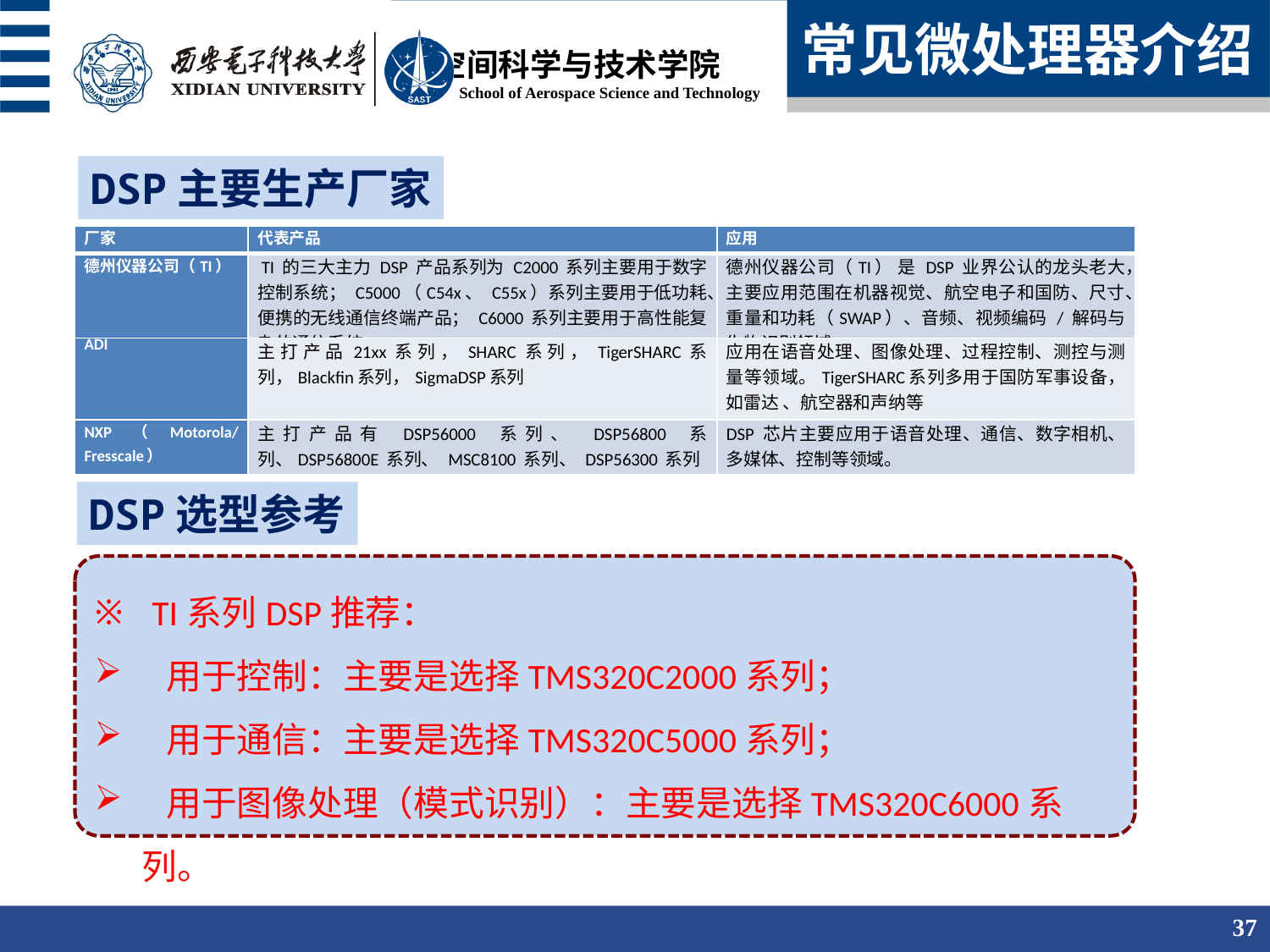

常见微处理器介绍
DSP主要生产厂家
| 厂家 | 代表产品 | 应用 |
| --- | --- | --- |
| 德州仪器公司（TI） | TI 的三大主力 DSP 产品系列为 C2000 系列主要用于数字控制系统； C5000（C54x、 C55x）系列主要用于低功耗、便携的无线通信终端产品； C6000 系列主要用于高性能复杂的通信系统。 | 德州仪器公司（TI） 是 DSP 业界公认的龙头老大，主要应用范围在机器视觉、航空电子和国防、尺寸、重量和功耗（SWAP）、音频、视频编码 / 解码与生物识别领域。 |
| ADI | 主打产品21xx系列，SHARC系列，TigerSHARC系列，Blackfin系列，SigmaDSP系列 | 应用在语音处理、图像处理、过程控制、测控与测量等领域。TigerSHARC系列多用于国防军事设备，如雷达 、航空器和声纳等 |
| NXP（Motorola/Fresscale） | 主打产品有 DSP56000 系列、 DSP56800 系列、DSP56800E 系列、 MSC8100 系列、 DSP56300 系列 | DSP 芯片主要应用于语音处理、通信、数字相机、多媒体、控制等领域。 |
DSP选型参考
 TI系列DSP推荐：
  用于控制：主要是选择TMS320C2000系列；
  用于通信：主要是选择TMS320C5000系列；
  用于图像处理（模式识别）：主要是选择TMS320C6000系列。